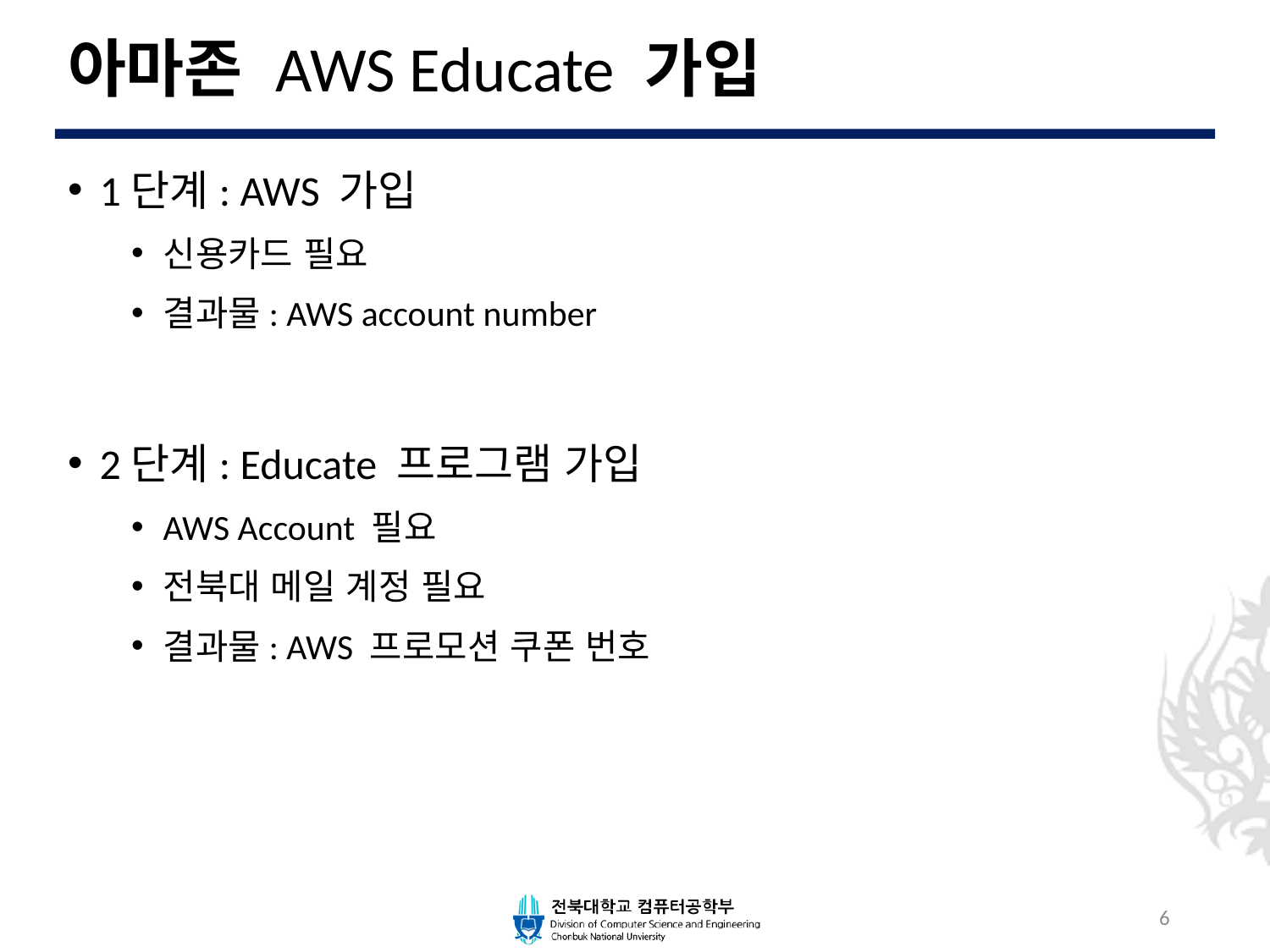

# 아마존 AWS Educate 가입
1단계: AWS 가입
신용카드 필요
결과물: AWS account number

2단계: Educate 프로그램 가입
AWS Account 필요
전북대 메일 계정 필요
결과물: AWS 프로모션 쿠폰 번호
6